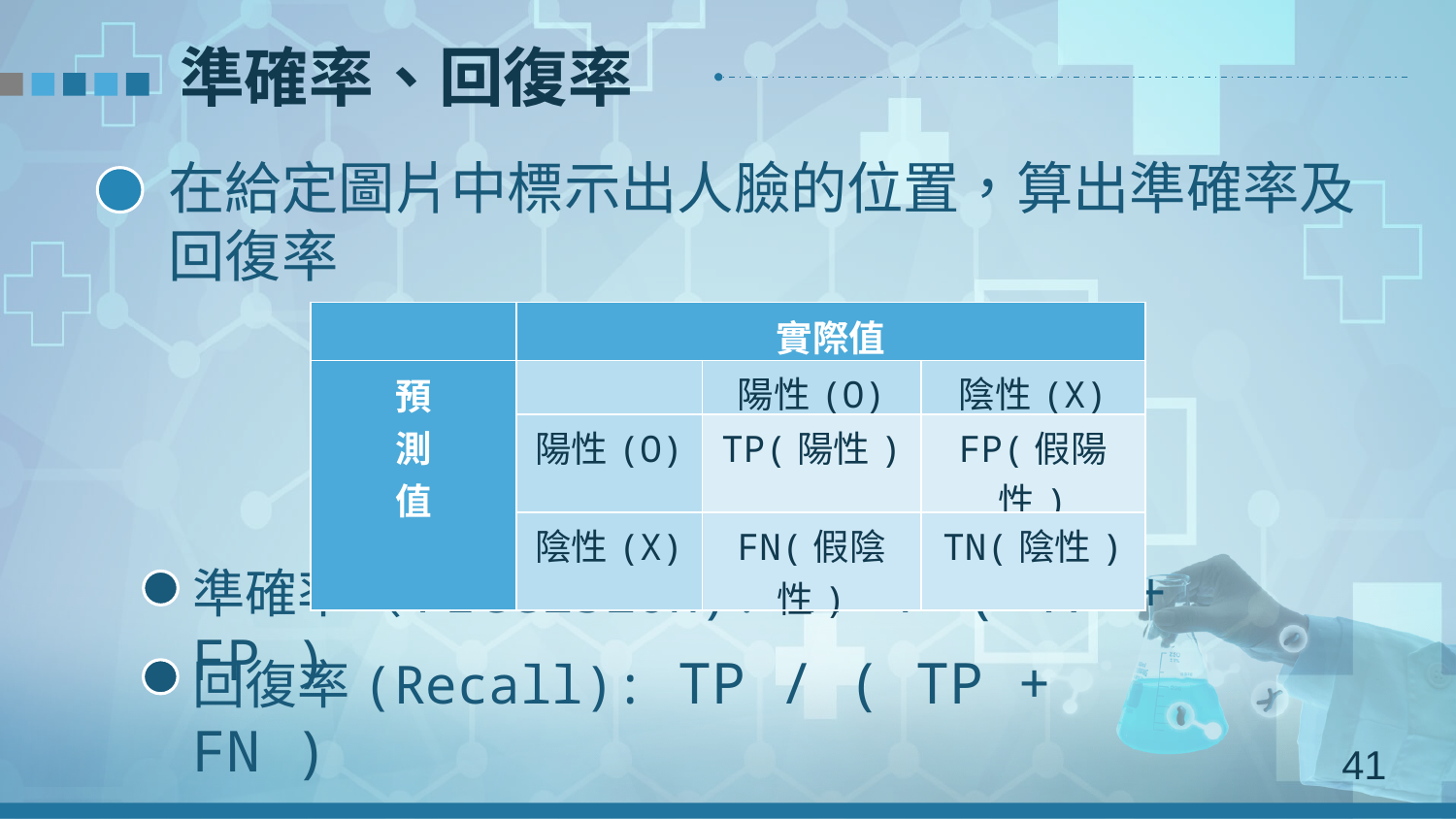

準確率、回復率

在給定圖片中標示出人臉的位置，算出準確率及回復率

|  | 實際值 |  |  |
| --- | --- | --- | --- |
| 預 測 值 |  | 陽性(O) | 陰性(X) |
|  | 陽性(O) | TP(陽性) | FP(假陽性) |
|  | 陰性(X) | FN(假陰性) | TN(陰性) |
準確率（Precision): TP / ( TP + FP )

回復率(Recall): TP / ( TP + FN )

41